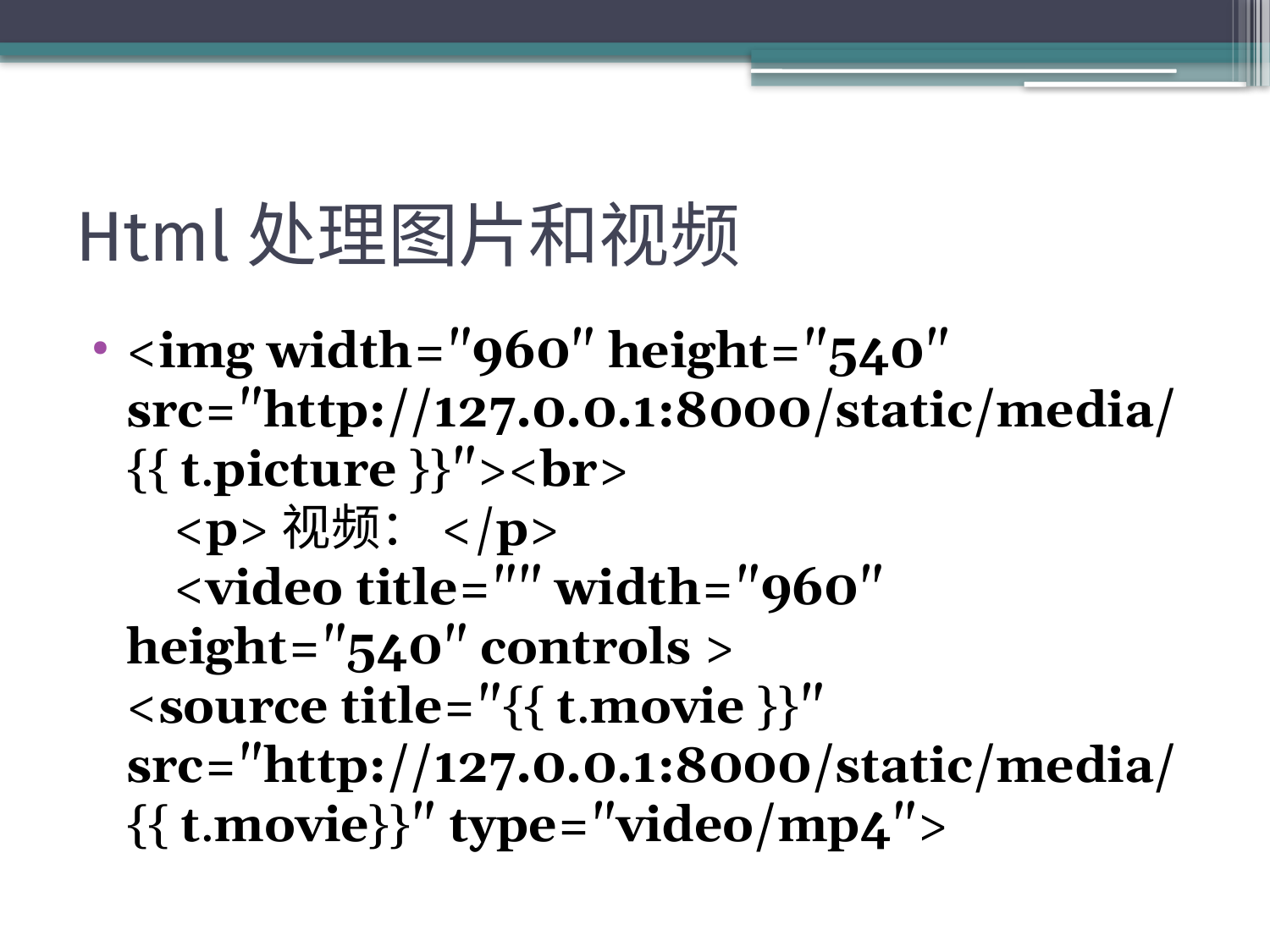

# Html处理图片和视频
<img width="960" height="540" src="http://127.0.0.1:8000/static/media/{{ t.picture }}"><br>
    <p>视频：</p>
    <video title="" width="960" height="540" controls >
<source title="{{ t.movie }}" src="http://127.0.0.1:8000/static/media/{{ t.movie}}" type="video/mp4">